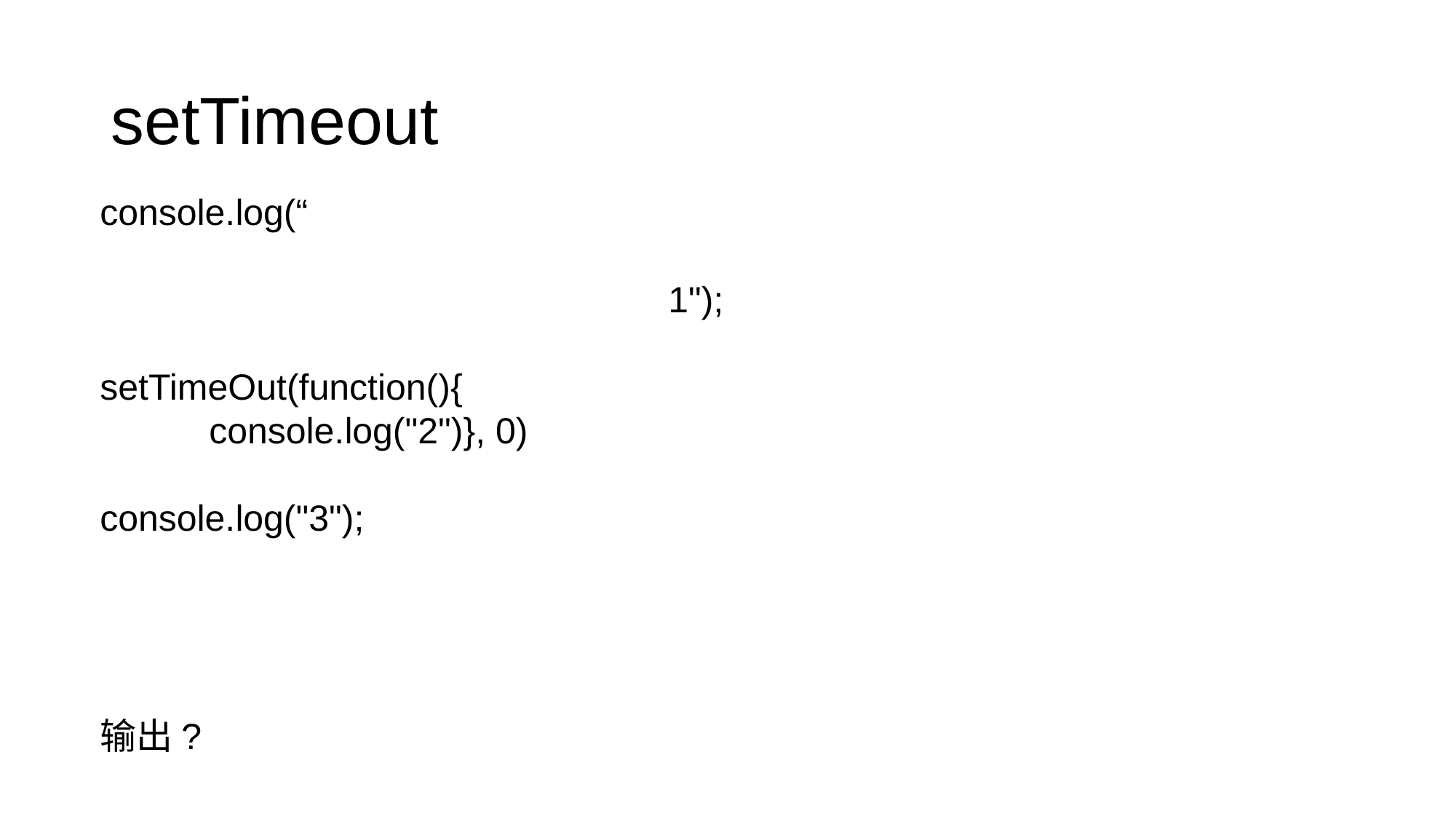

# setTimeout
console.log(“                                                                                                                                                                                                                                                                                1");

setTimeOut(function(){
	console.log("2")}, 0)

console.log("3");

输出?